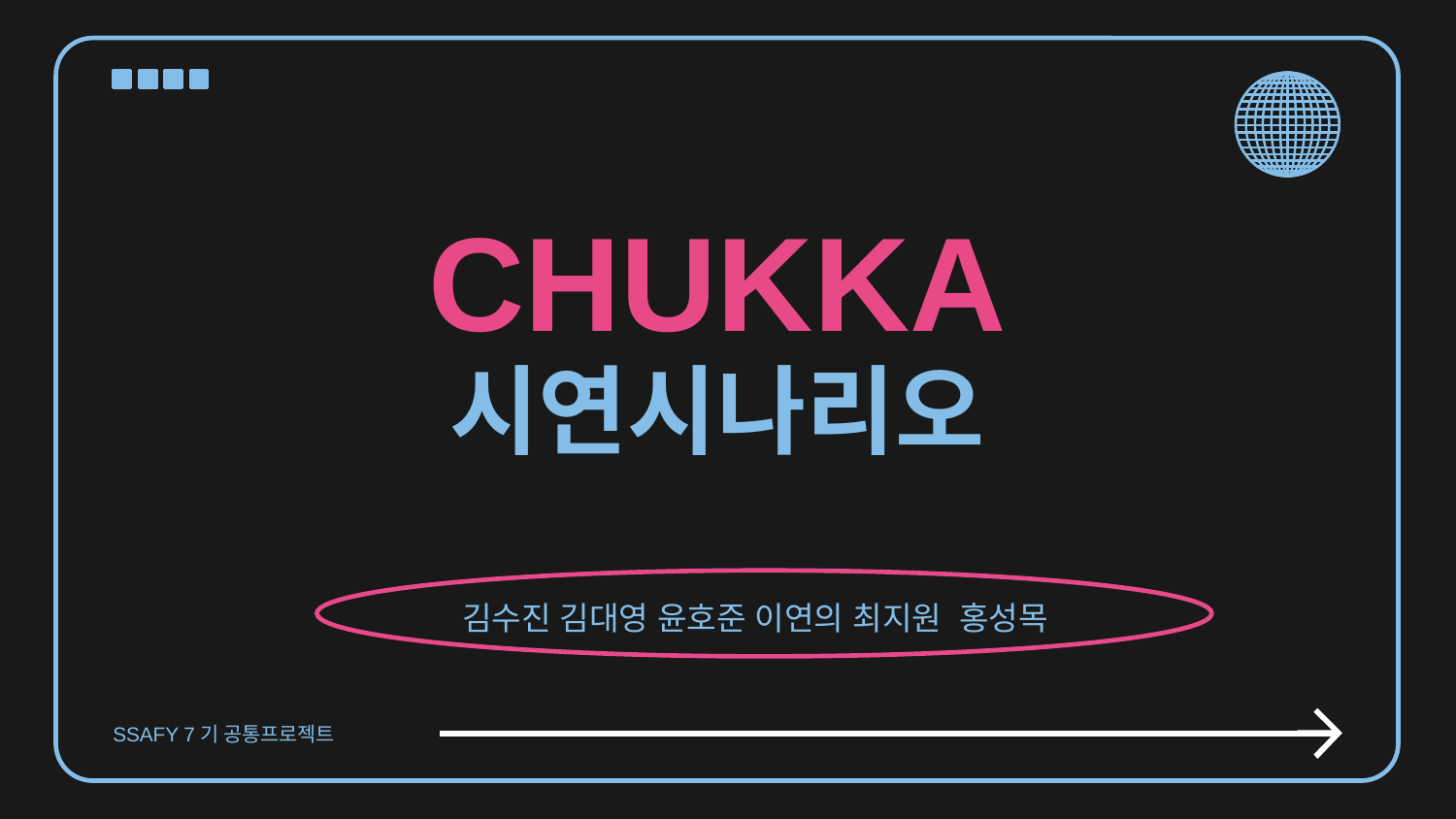

# CHUKKA
시연시나리오

김수진 김대영 윤호준 이연의 최지원  홍성목

SSAFY 7기 공통프로젝트